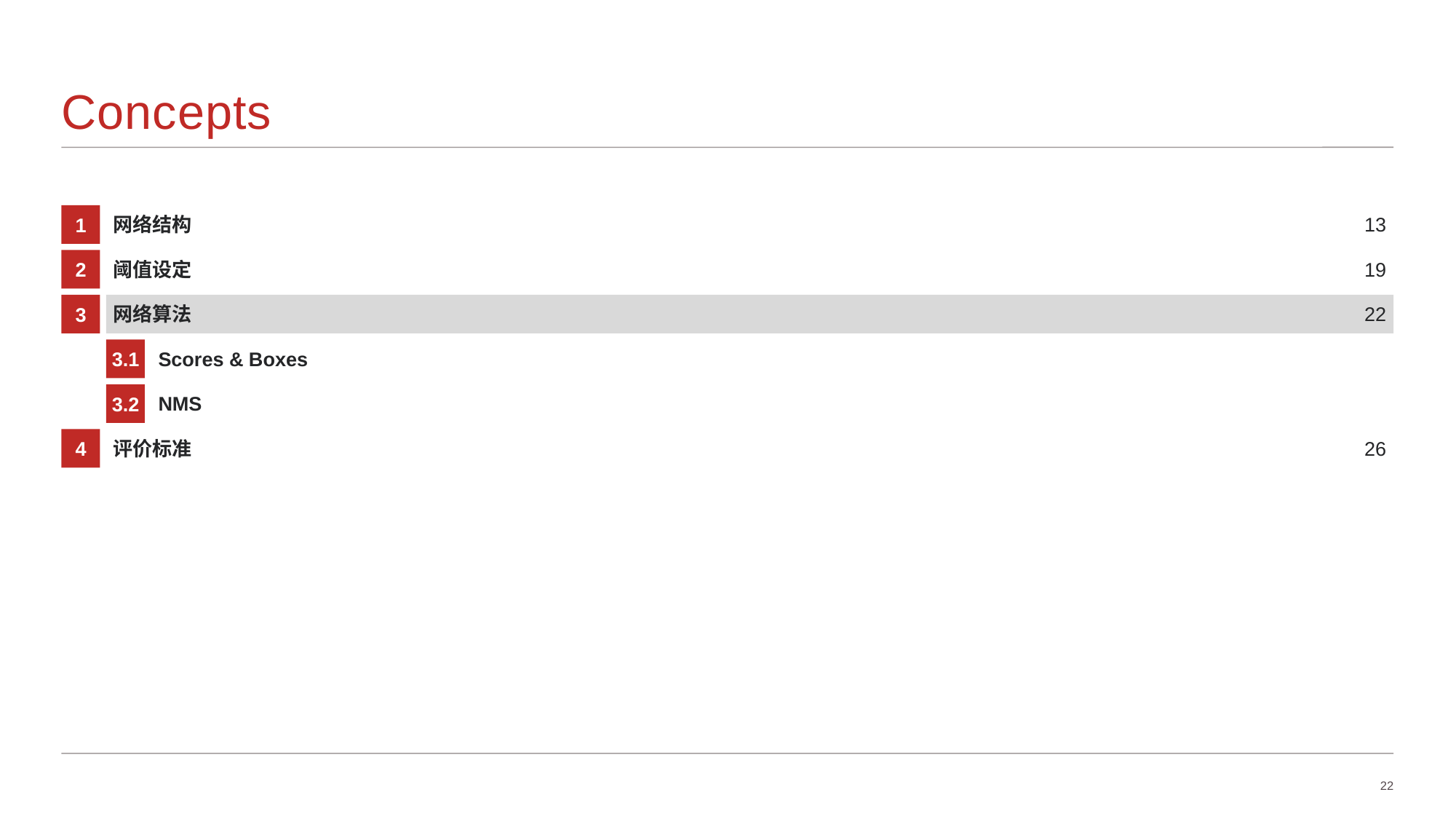

# Concepts
1
网络结构
13
2
阈值设定
19
3

网络算法
22
3.1
Scores & Boxes

3.2
NMS

4
评价标准
26